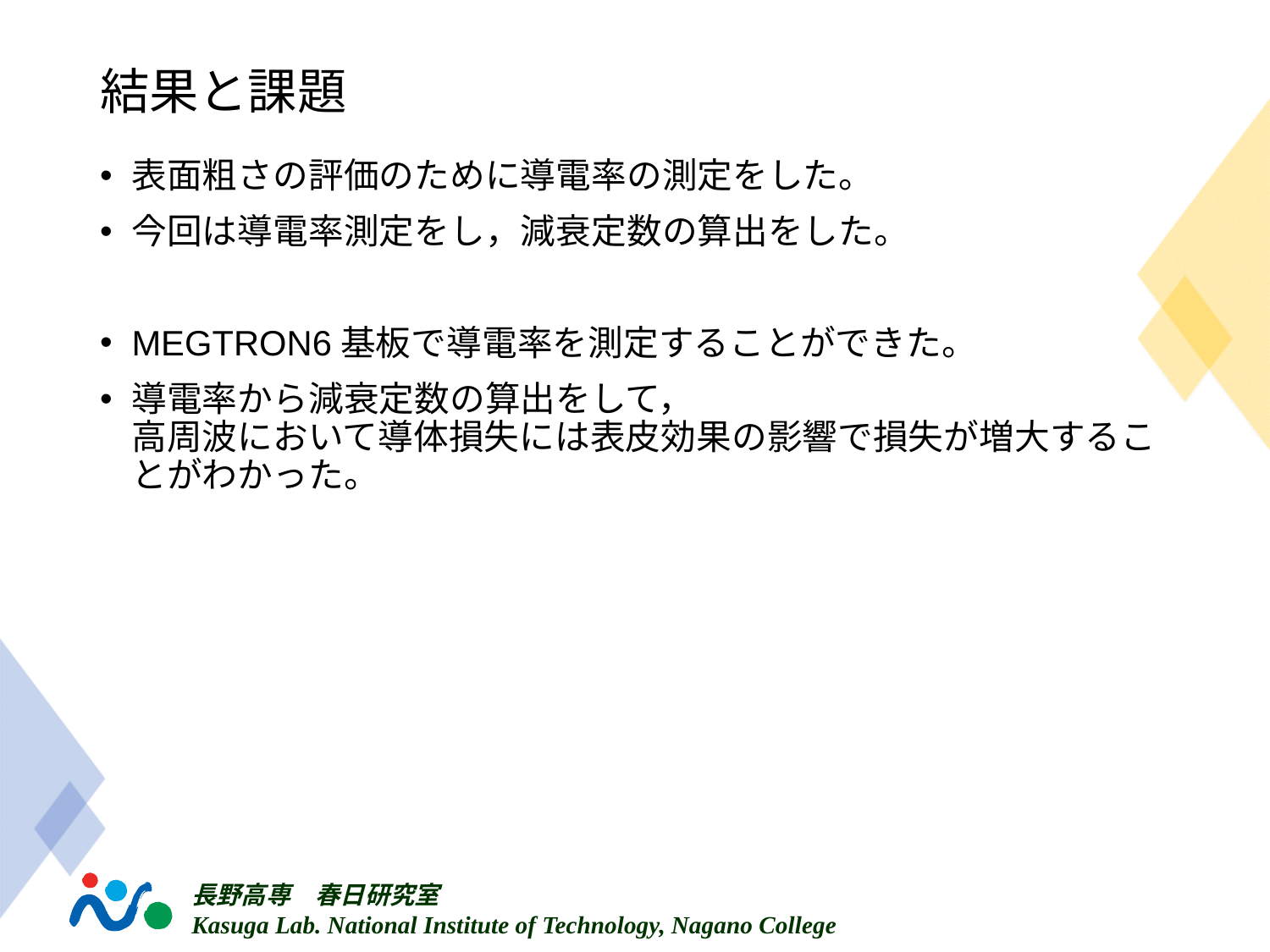

# 結果と課題
表面粗さの評価のために導電率の測定をした。
今回は導電率測定をし，減衰定数の算出をした。

MEGTRON6基板で導電率を測定することができた。
導電率から減衰定数の算出をして，
高周波において導体損失には表皮効果の影響で損失が増大することがわかった。